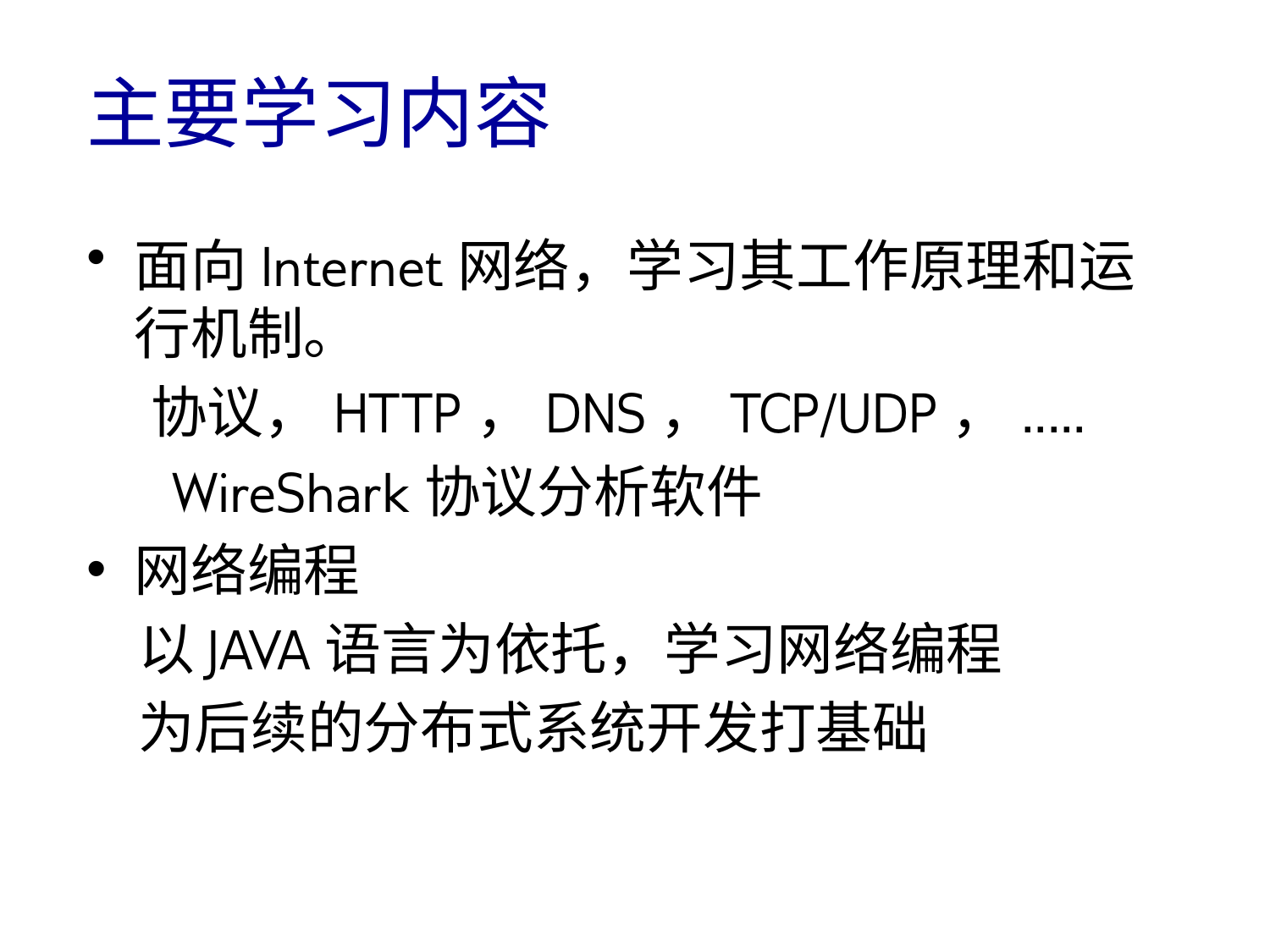

# 主要学习内容
面向Internet网络，学习其工作原理和运行机制。
    协议，HTTP，DNS，TCP/UDP，.....
     WireShark协议分析软件
网络编程
   以JAVA语言为依托，学习网络编程
   为后续的分布式系统开发打基础